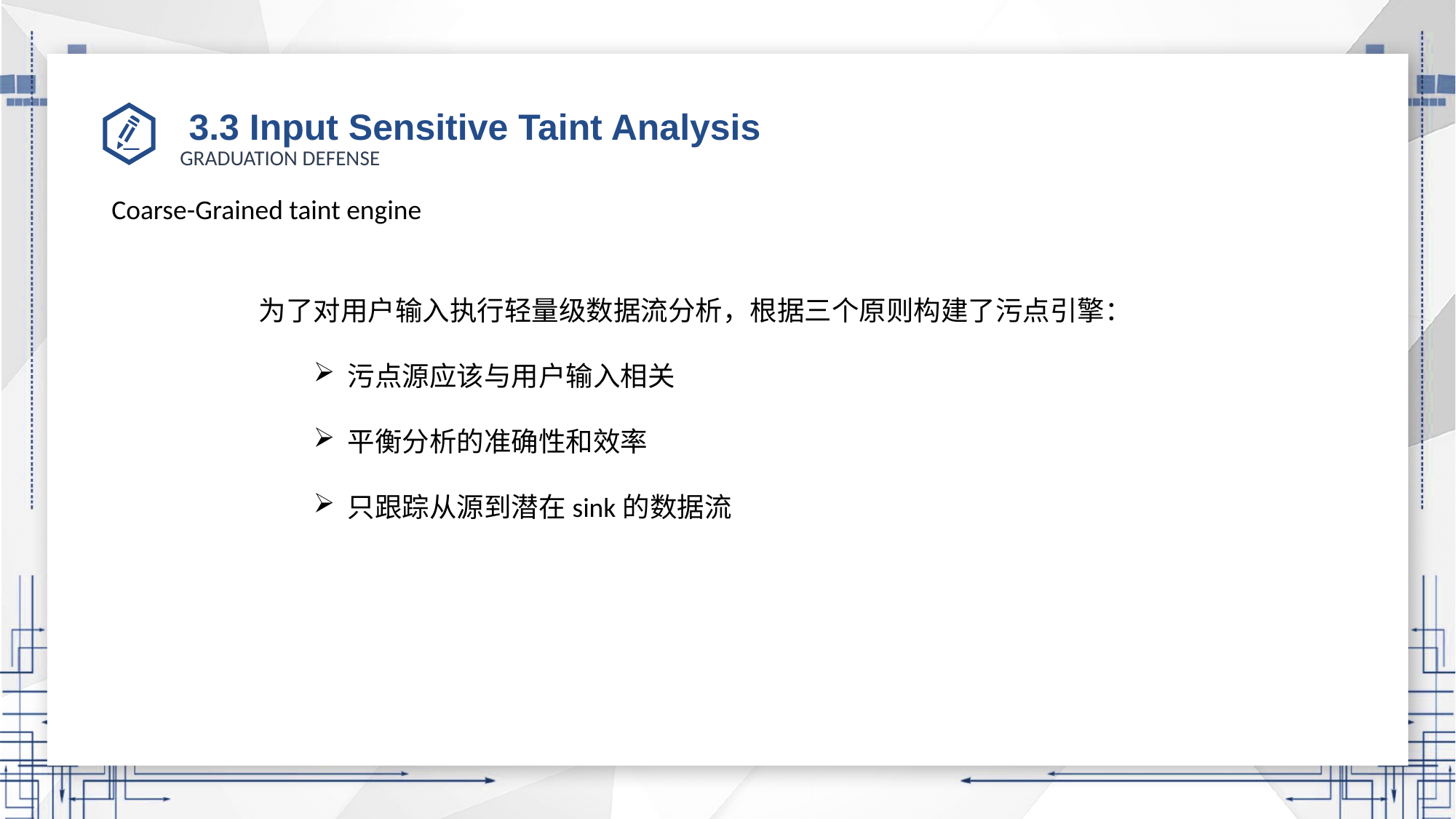

# 3.3 Input Sensitive Taint Analysis
Coarse-Grained taint engine
为了对用户输入执行轻量级数据流分析，根据三个原则构建了污点引擎：

污点源应该与用户输入相关

平衡分析的准确性和效率

只跟踪从源到潜在sink的数据流